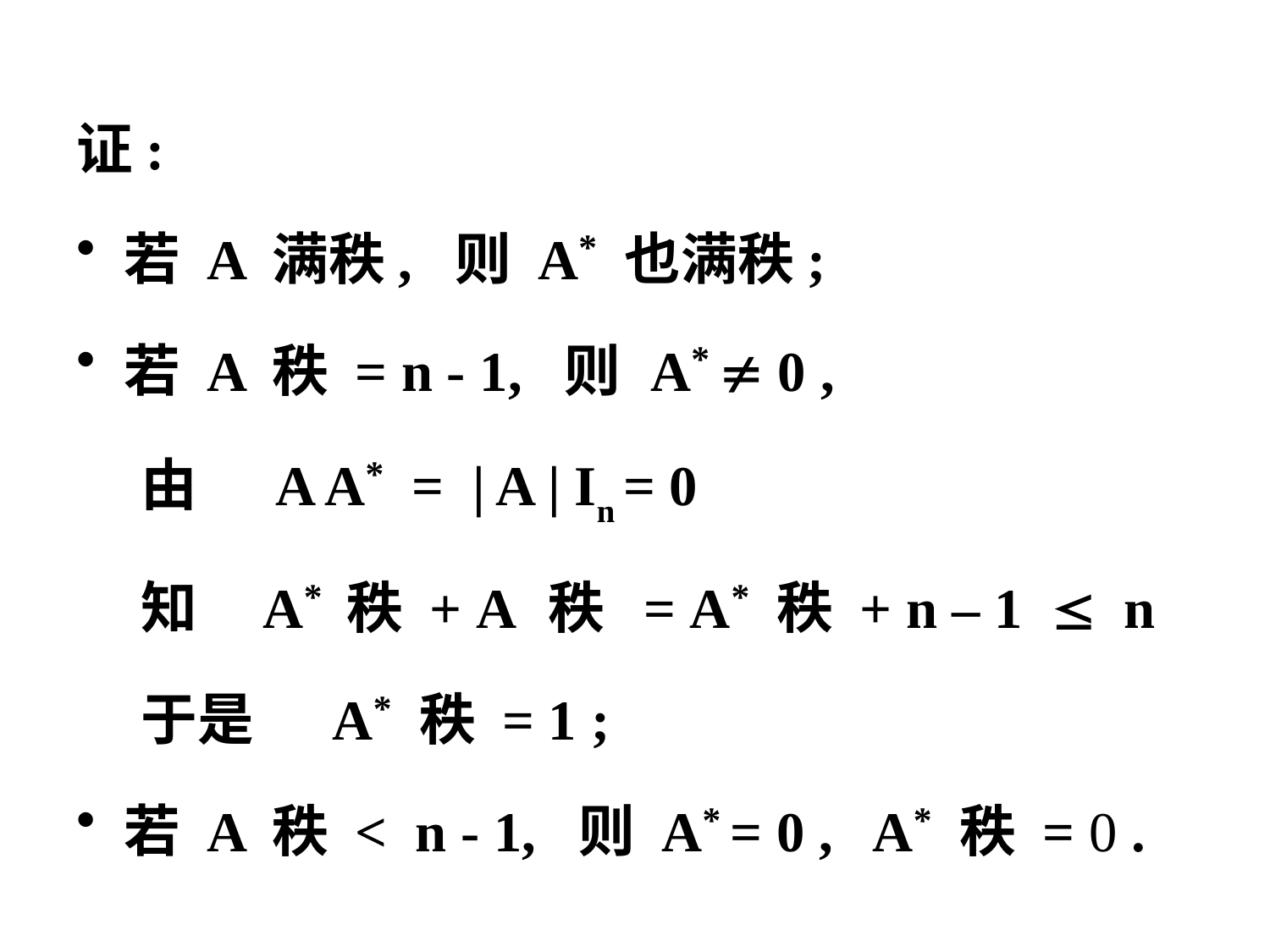

证:
若 A 满秩,  则 A* 也满秩;
若 A 秩 = n - 1,  则 A* ≠ 0 ,
    由     A A*  =  | A | In = 0
    知    A* 秩 + A 秩  = A* 秩 + n – 1  ≤  n
    于是     A* 秩 = 1 ;
若 A 秩 <  n - 1,  则 A* = 0 ,   A* 秩 = 0 .